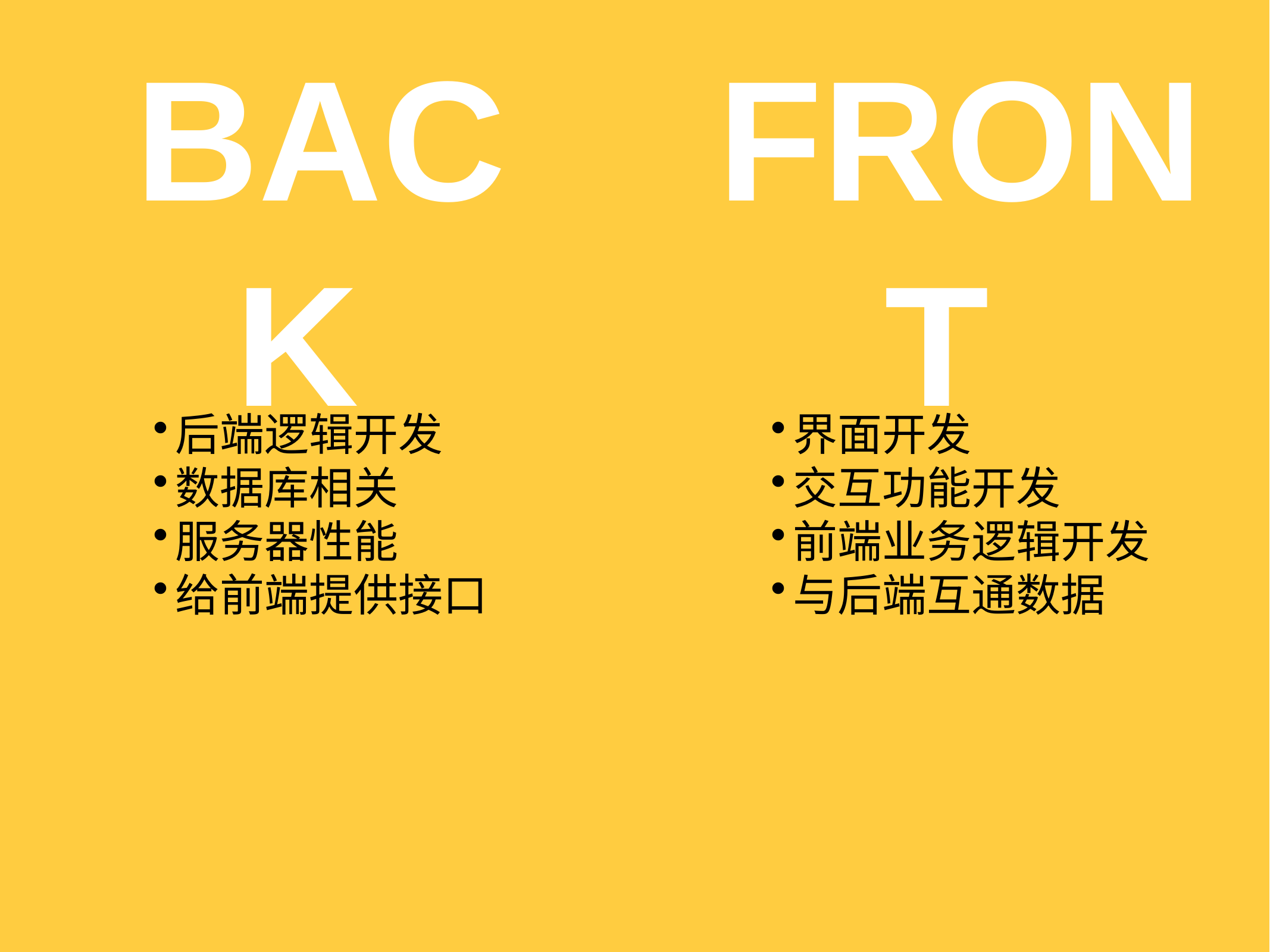

BACK
FRONT
后端逻辑开发
数据库相关
服务器性能
给前端提供接口
界面开发
交互功能开发
前端业务逻辑开发
与后端互通数据